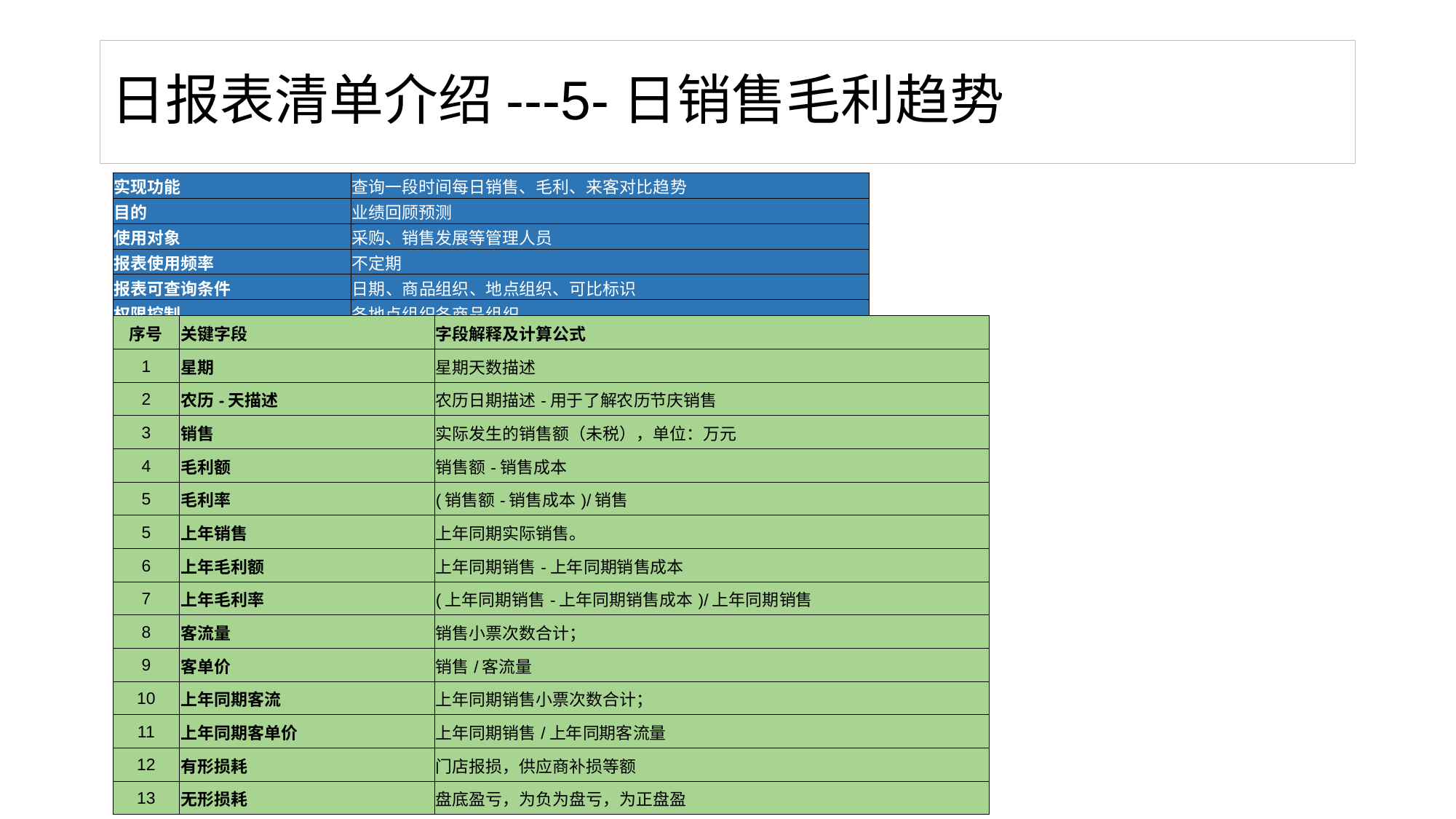

# 日报表清单介绍---5-日销售毛利趋势
|  |  |
| --- | --- |
| 实现功能 | 查询一段时间每日销售、毛利、来客对比趋势 |
| 目的 | 业绩回顾预测 |
| 使用对象 | 采购、销售发展等管理人员 |
| 报表使用频率 | 不定期 |
| 报表可查询条件 | 日期、商品组织、地点组织、可比标识 |
| 权限控制 | 各地点组织各商品组织 |
| 序号 | 关键字段 | 字段解释及计算公式 |
| --- | --- | --- |
| 1 | 星期 | 星期天数描述 |
| 2 | 农历-天描述 | 农历日期描述-用于了解农历节庆销售 |
| 3 | 销售 | 实际发生的销售额（未税），单位：万元 |
| 4 | 毛利额 | 销售额-销售成本 |
| 5 | 毛利率 | (销售额-销售成本)/销售 |
| 5 | 上年销售 | 上年同期实际销售。 |
| 6 | 上年毛利额 | 上年同期销售-上年同期销售成本 |
| 7 | 上年毛利率 | (上年同期销售-上年同期销售成本)/上年同期销售 |
| 8 | 客流量 | 销售小票次数合计； |
| 9 | 客单价 | 销售/客流量 |
| 10 | 上年同期客流 | 上年同期销售小票次数合计； |
| 11 | 上年同期客单价 | 上年同期销售/上年同期客流量 |
| 12 | 有形损耗 | 门店报损，供应商补损等额 |
| 13 | 无形损耗 | 盘底盈亏，为负为盘亏，为正盘盈 |

21